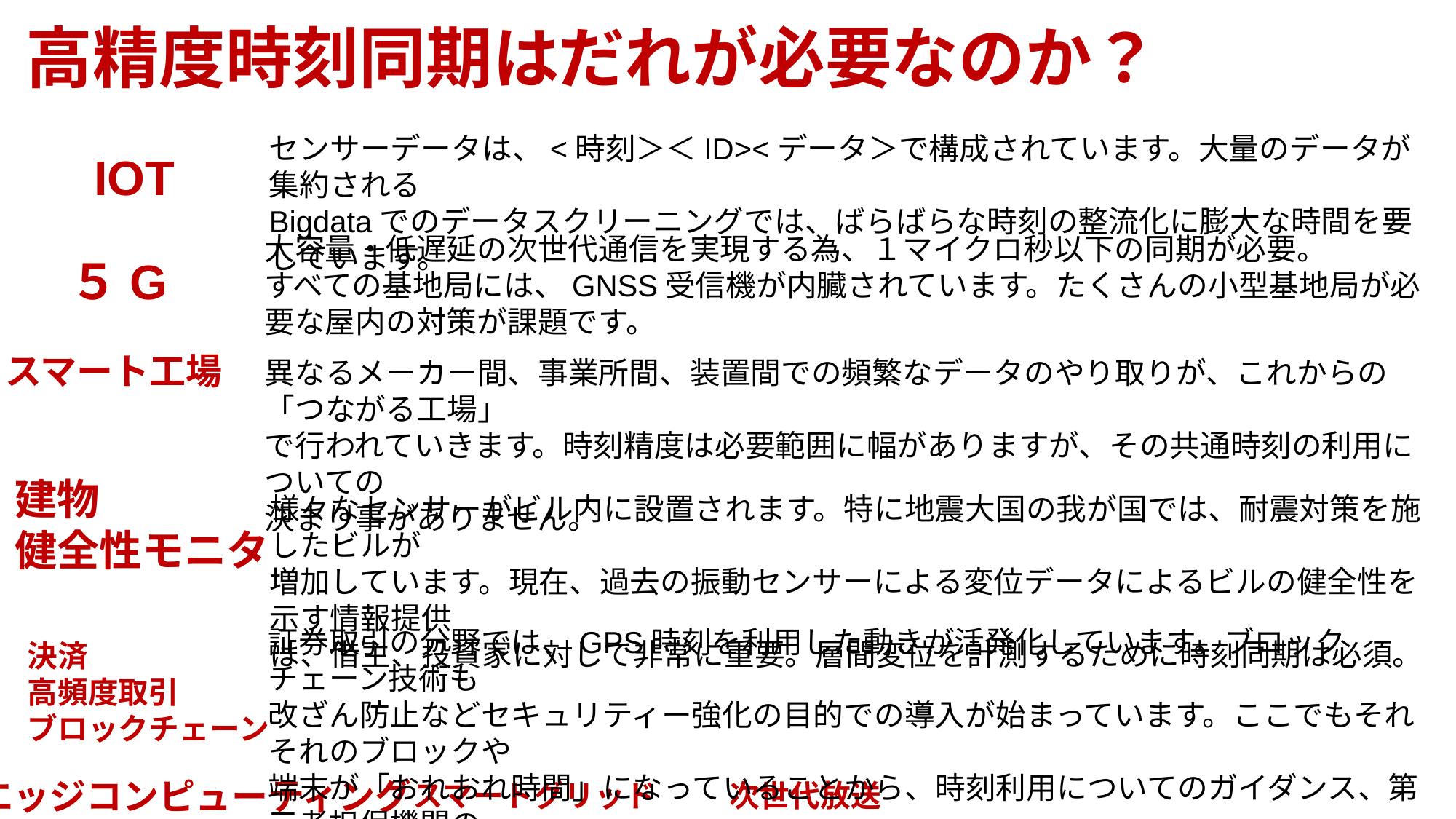

高精度時刻同期はだれが必要なのか？
センサーデータは、<時刻＞＜ID><データ＞で構成されています。大量のデータが集約される
Bigdataでのデータスクリーニングでは、ばらばらな時刻の整流化に膨大な時間を要しています。
IOT
大容量・低遅延の次世代通信を実現する為、１マイクロ秒以下の同期が必要。
すべての基地局には、GNSS受信機が内臓されています。たくさんの小型基地局が必要な屋内の対策が課題です。
５G
スマート工場
異なるメーカー間、事業所間、装置間での頻繁なデータのやり取りが、これからの「つながる工場」
で行われていきます。時刻精度は必要範囲に幅がありますが、その共通時刻の利用についての
決まり事がありません。

建物
健全性モニタ
様々なセンサーがビル内に設置されます。特に地震大国の我が国では、耐震対策を施したビルが
増加しています。現在、過去の振動センサーによる変位データによるビルの健全性を示す情報提供
は、借主、投資家に対して非常に重要。層間変位を計測するために時刻同期は必須。

証券取引の分野では、GPS時刻を利用した動きが活発化しています。ブロックチェーン技術も
改ざん防止などセキュリティー強化の目的での導入が始まっています。ここでもそれそれのブロックや
端末が「おれおれ時間」になっていることから、時刻利用についてのガイダンス、第三者担保機関の
出現が待ち望まれています。
決済
高頻度取引
ブロックチェーン
エッジコンピューティング
スマートグリッド
次世代放送